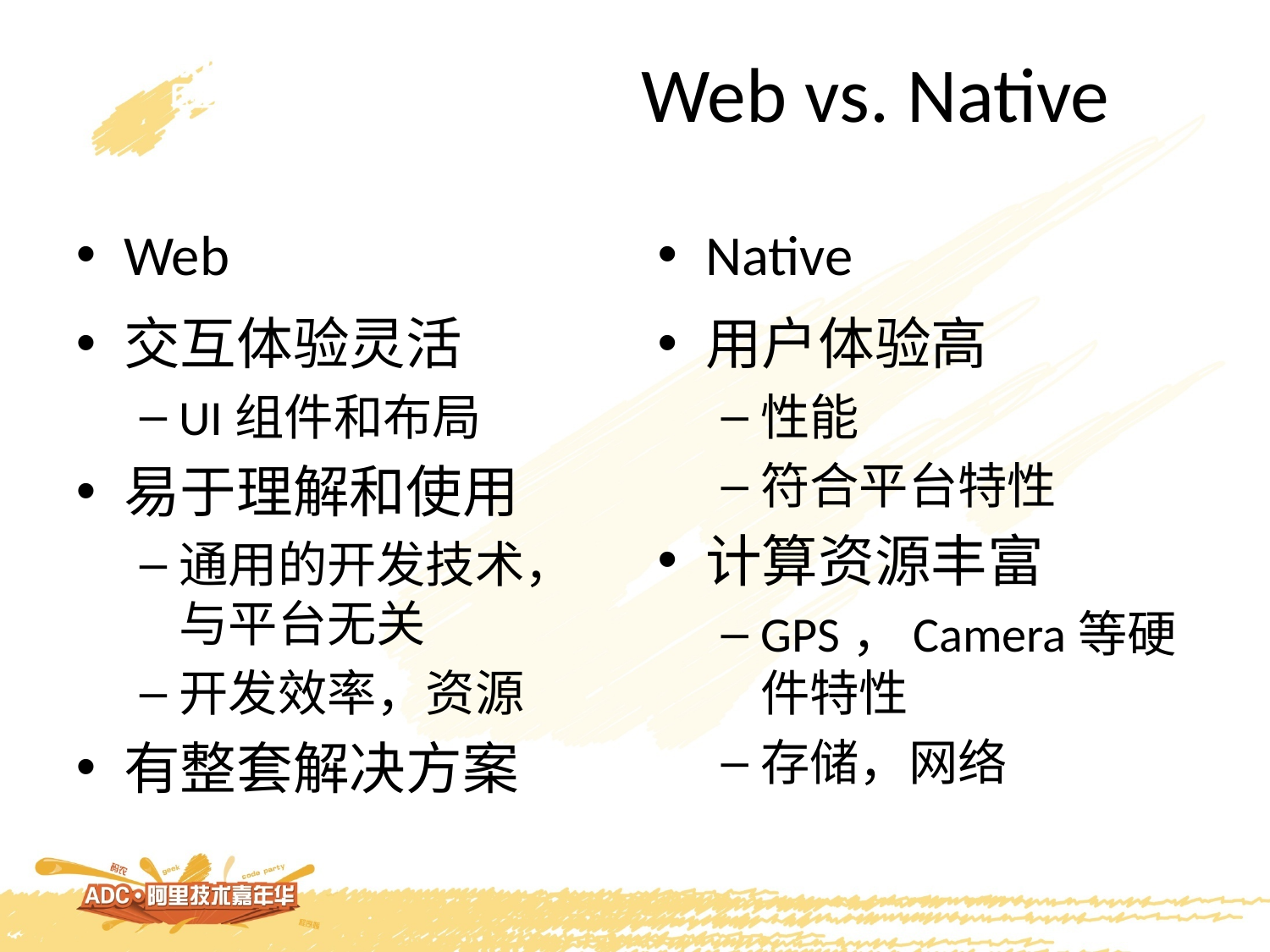

Web vs. Native
Web
Native
交互体验灵活
UI组件和布局
易于理解和使用
通用的开发技术，与平台无关
开发效率，资源
有整套解决方案

用户体验高
性能
符合平台特性
计算资源丰富
GPS，Camera等硬件特性
存储，网络